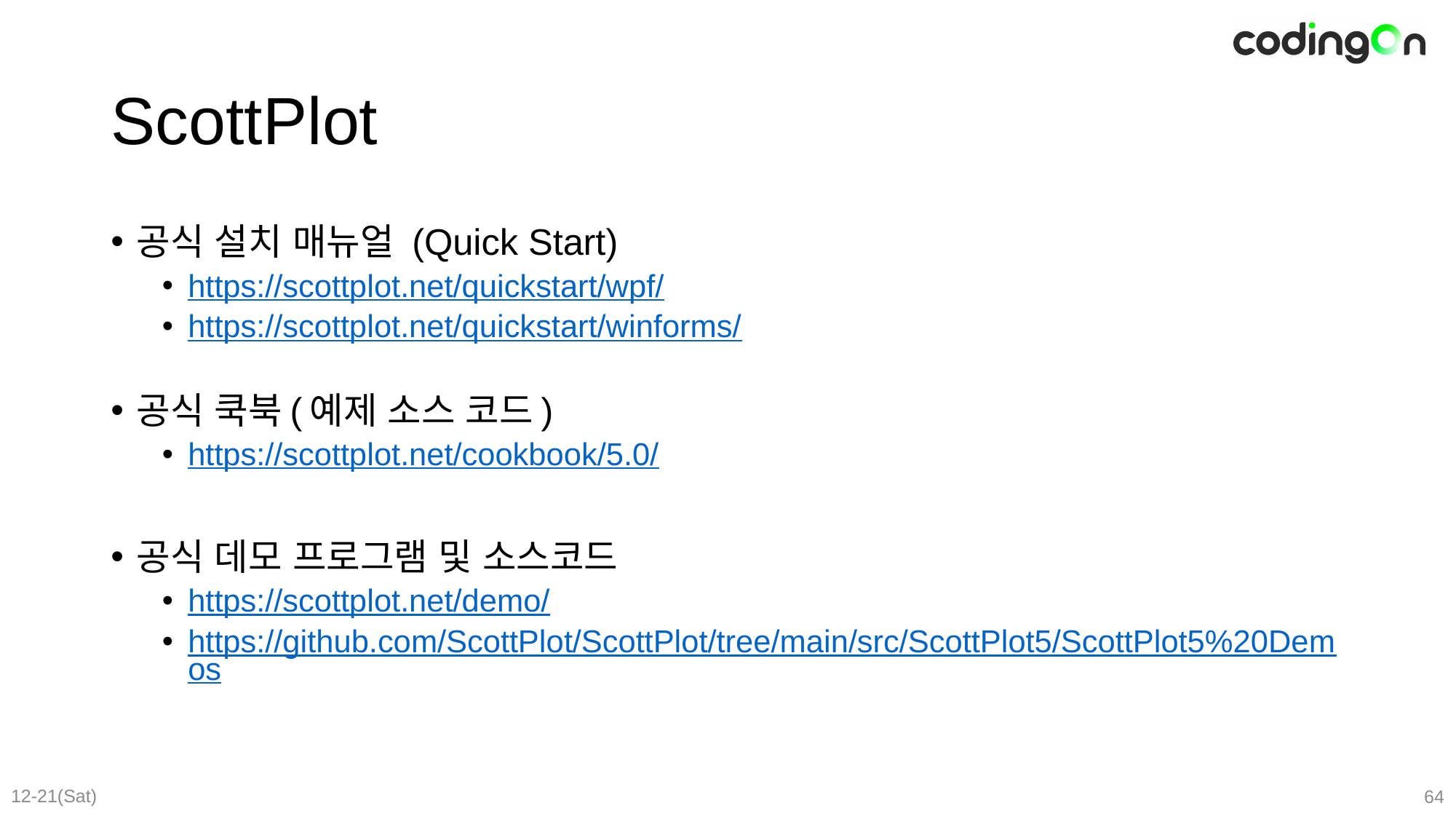

# ScottPlot
공식 설치 매뉴얼 (Quick Start)
https://scottplot.net/quickstart/wpf/
https://scottplot.net/quickstart/winforms/
공식 쿡북(예제 소스 코드)
https://scottplot.net/cookbook/5.0/

공식 데모 프로그램 및 소스코드
https://scottplot.net/demo/
https://github.com/ScottPlot/ScottPlot/tree/main/src/ScottPlot5/ScottPlot5%20Demos
12-21(Sat)
64